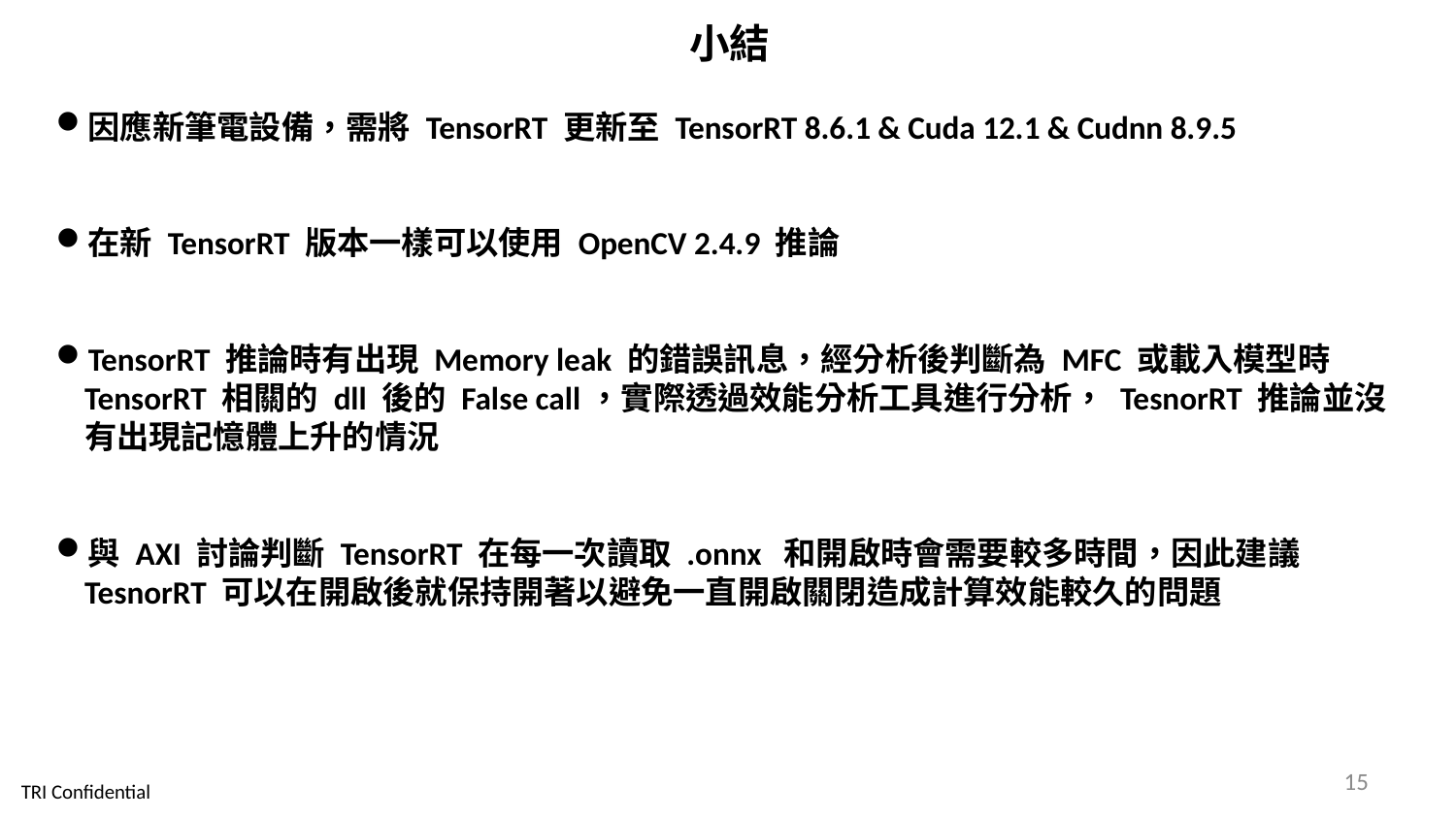

小結
因應新筆電設備，需將 TensorRT 更新至 TensorRT 8.6.1 & Cuda 12.1 & Cudnn 8.9.5

在新 TensorRT 版本一樣可以使用 OpenCV 2.4.9 推論

TensorRT 推論時有出現 Memory leak 的錯誤訊息，經分析後判斷為 MFC 或載入模型時TensorRT 相關的 dll 後的 False call，實際透過效能分析工具進行分析， TesnorRT 推論並沒有出現記憶體上升的情況

與 AXI 討論判斷 TensorRT 在每一次讀取 .onnx  和開啟時會需要較多時間，因此建議 TesnorRT 可以在開啟後就保持開著以避免一直開啟關閉造成計算效能較久的問題
15
TRI Confidential